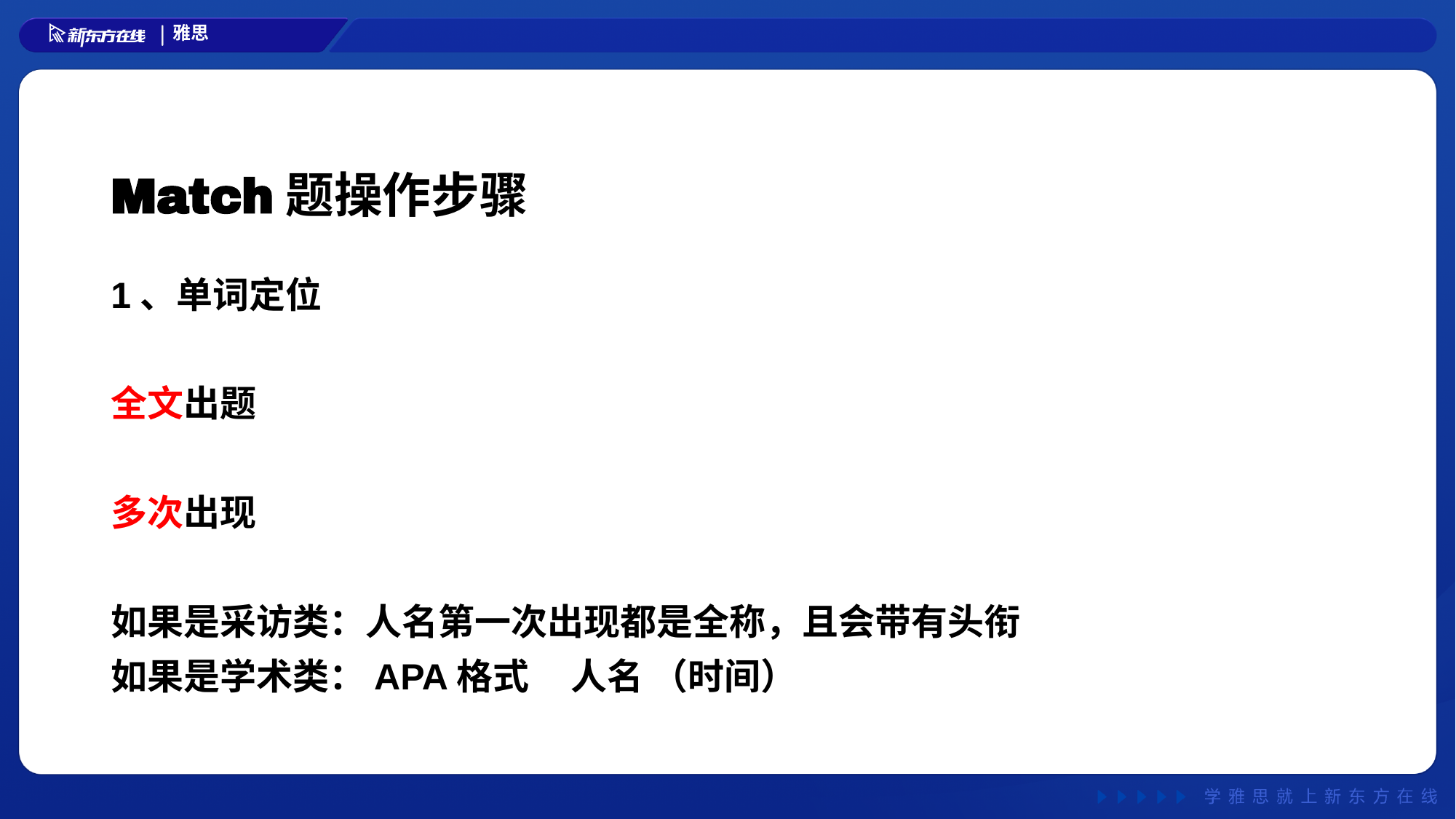

# Match题操作步骤
1、单词定位

全文出题

多次出现

如果是采访类：人名第一次出现都是全称，且会带有头衔
如果是学术类：APA格式     人名 （时间）